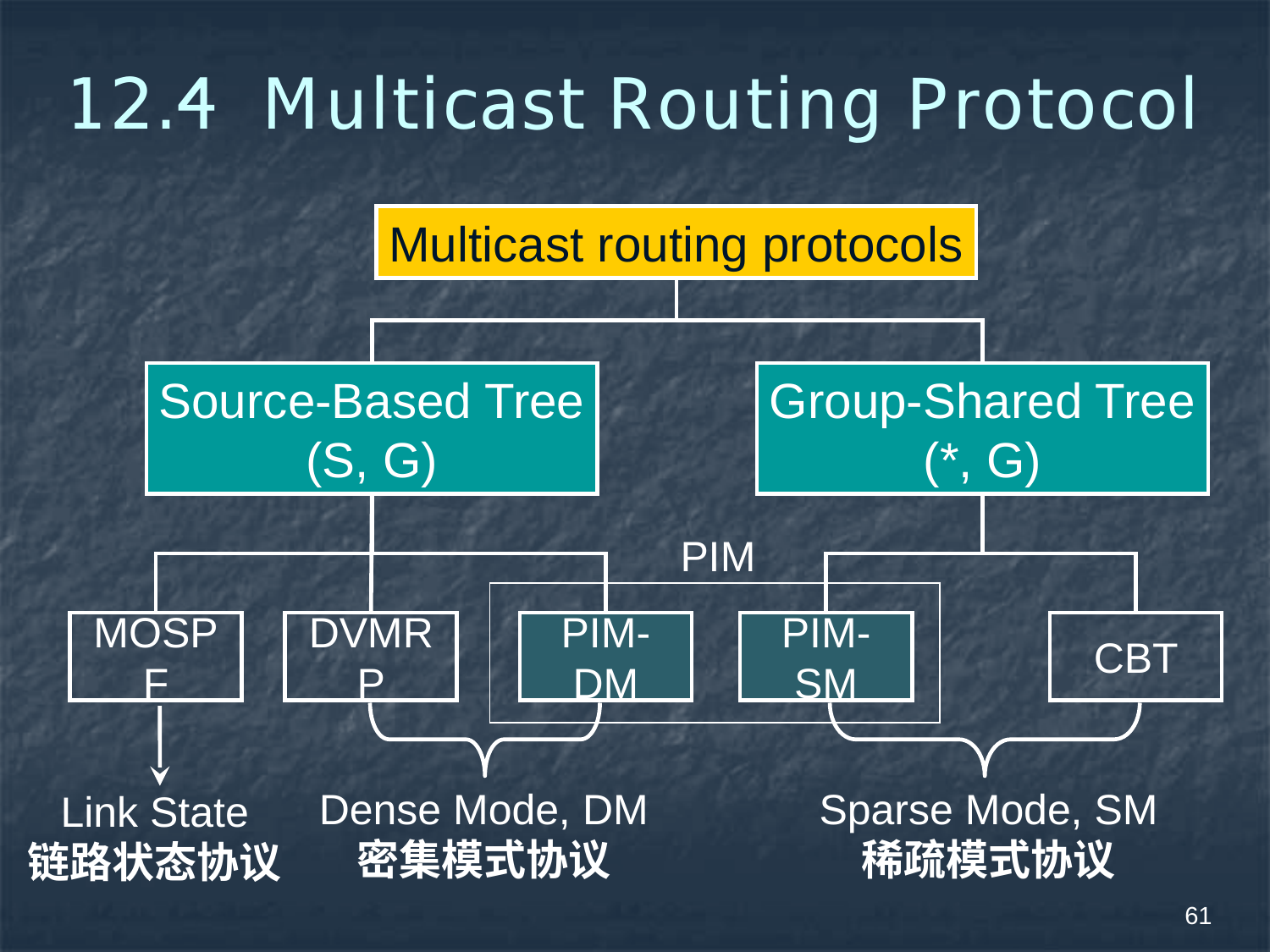

# 12.4  Multicast Routing Protocol
Multicast routing protocols
Source-Based Tree
(S, G)
Group-Shared Tree
(*, G)
PIM

MOSPF
DVMRP
PIM-DM
PIM-SM
CBT

Dense Mode, DM
密集模式协议
Sparse Mode, SM
稀疏模式协议
Link State
链路状态协议
61